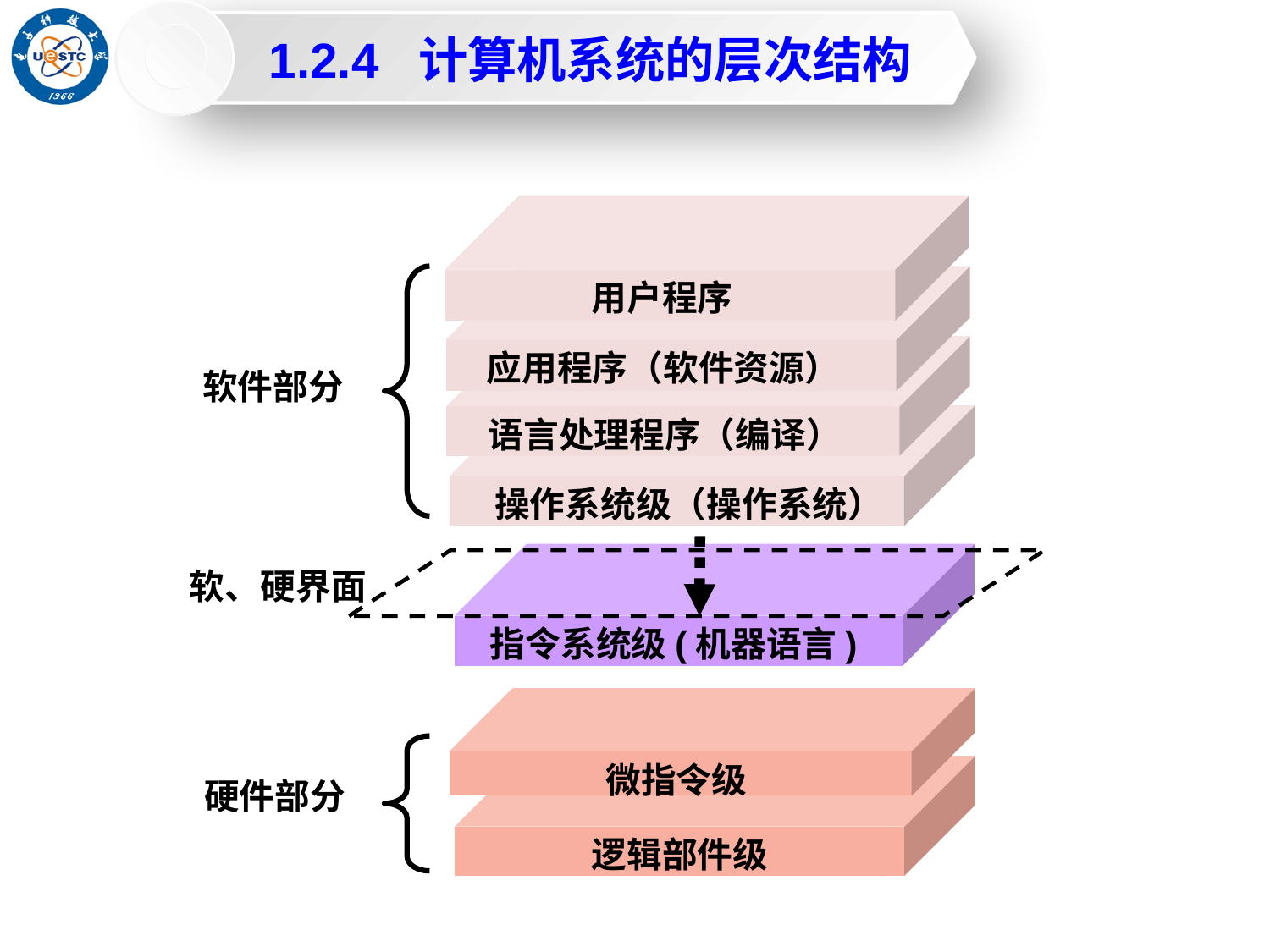

1.2.4  计算机系统的层次结构

用户程序

应用程序（软件资源）

语言处理程序（编译）

软件部分
  操作系统级（操作系统）

指令系统级(机器语言)

软、硬界面
微指令级

逻辑部件级

硬件部分